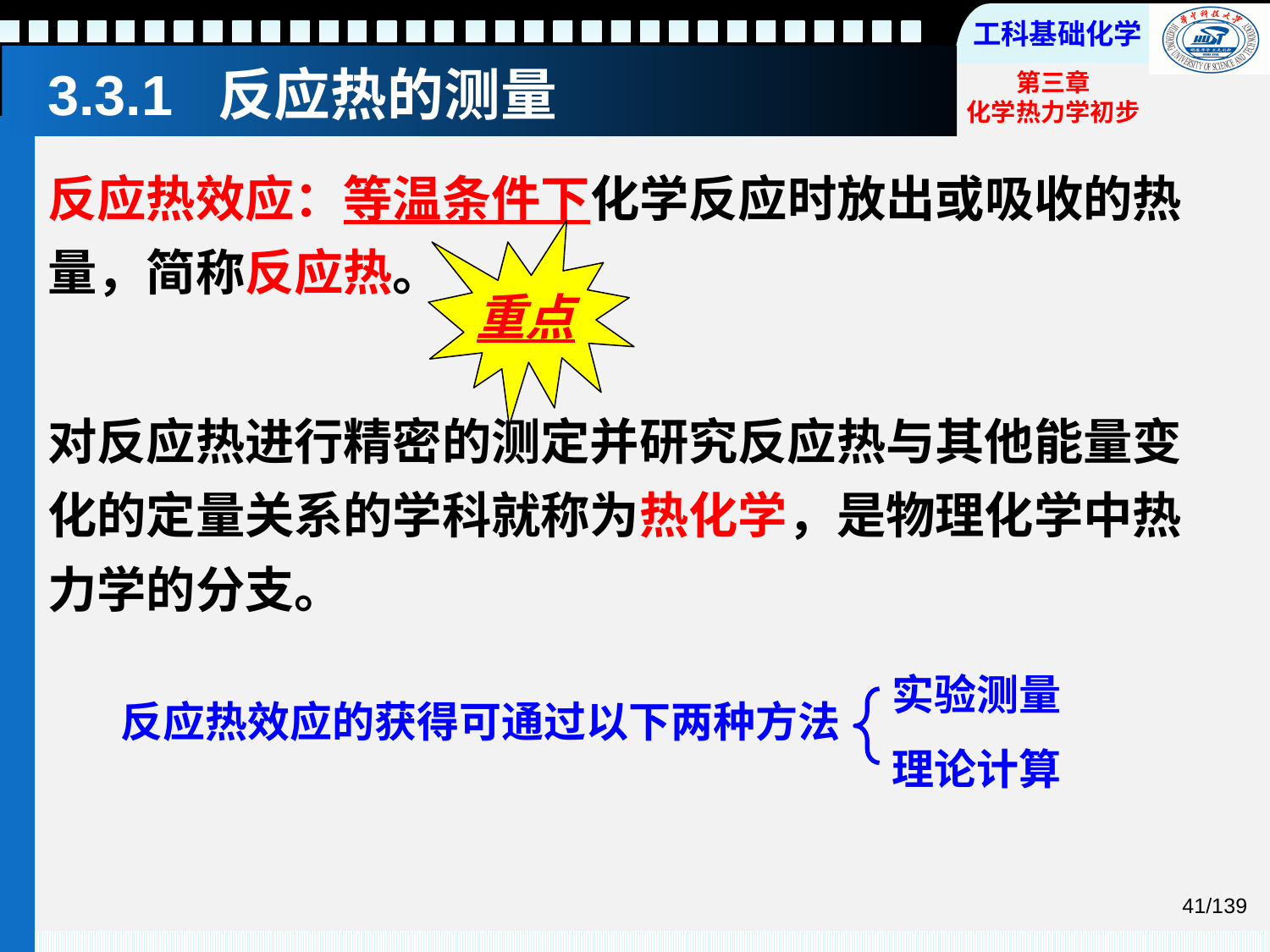

# 3.3.1  反应热的测量
反应热效应：等温条件下化学反应时放出或吸收的热量，简称反应热。

对反应热进行精密的测定并研究反应热与其他能量变化的定量关系的学科就称为热化学，是物理化学中热力学的分支。

重点
实验测量
理论计算
反应热效应的获得可通过以下两种方法